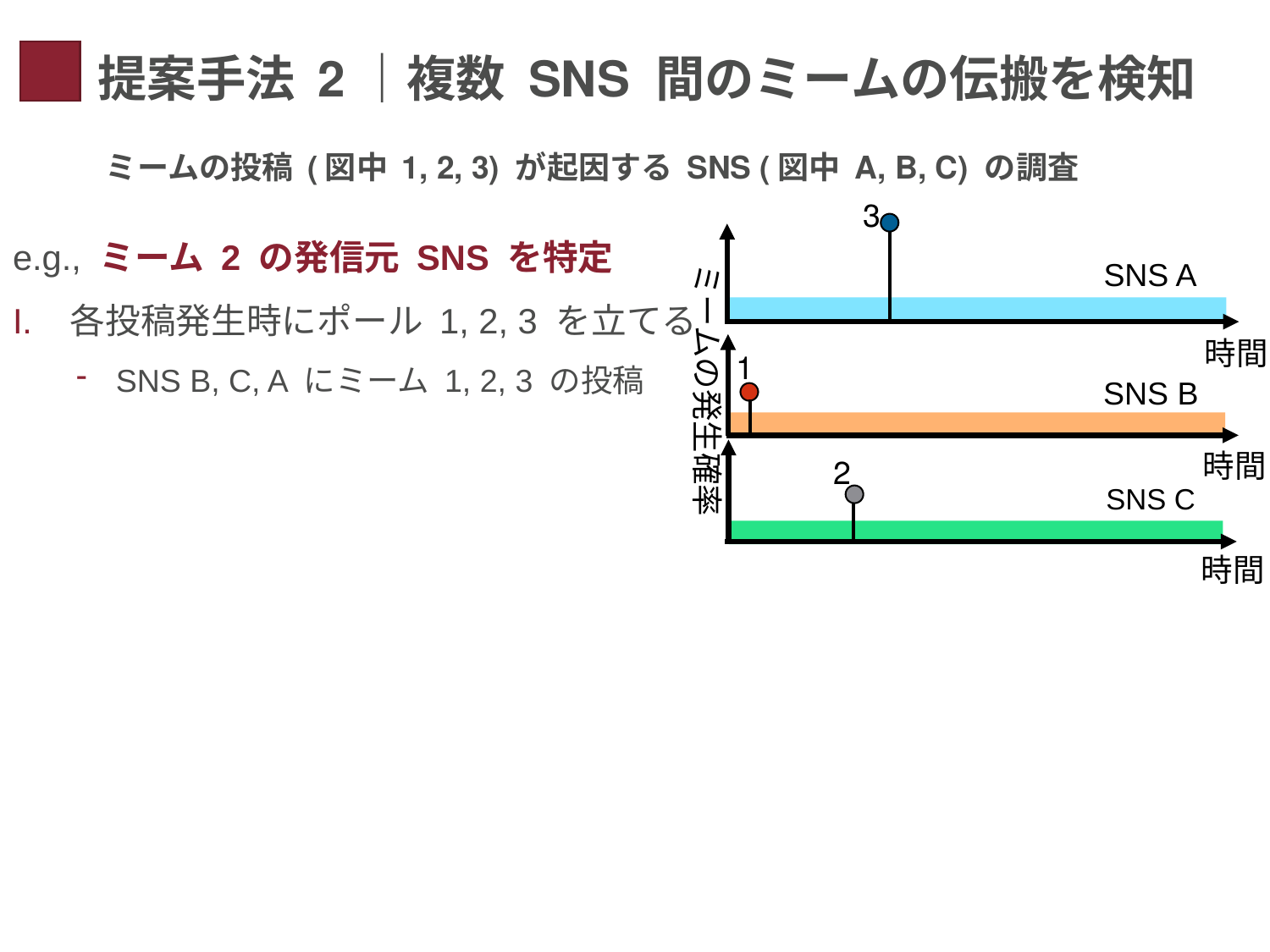

# 提案手法 2｜複数 SNS 間のミームの伝搬を検知
ミームの投稿 (図中 1, 2, 3) が起因する SNS (図中 A, B, C) の調査
3
e.g., ミーム 2 の発信元 SNS を特定
I.   各投稿発生時にポール 1, 2, 3 を立てる
SNS B, C, A にミーム 1, 2, 3 の投稿

SNS A
ミームの発生確率

時間
1
SNS B

時間

2
SNS C

時間